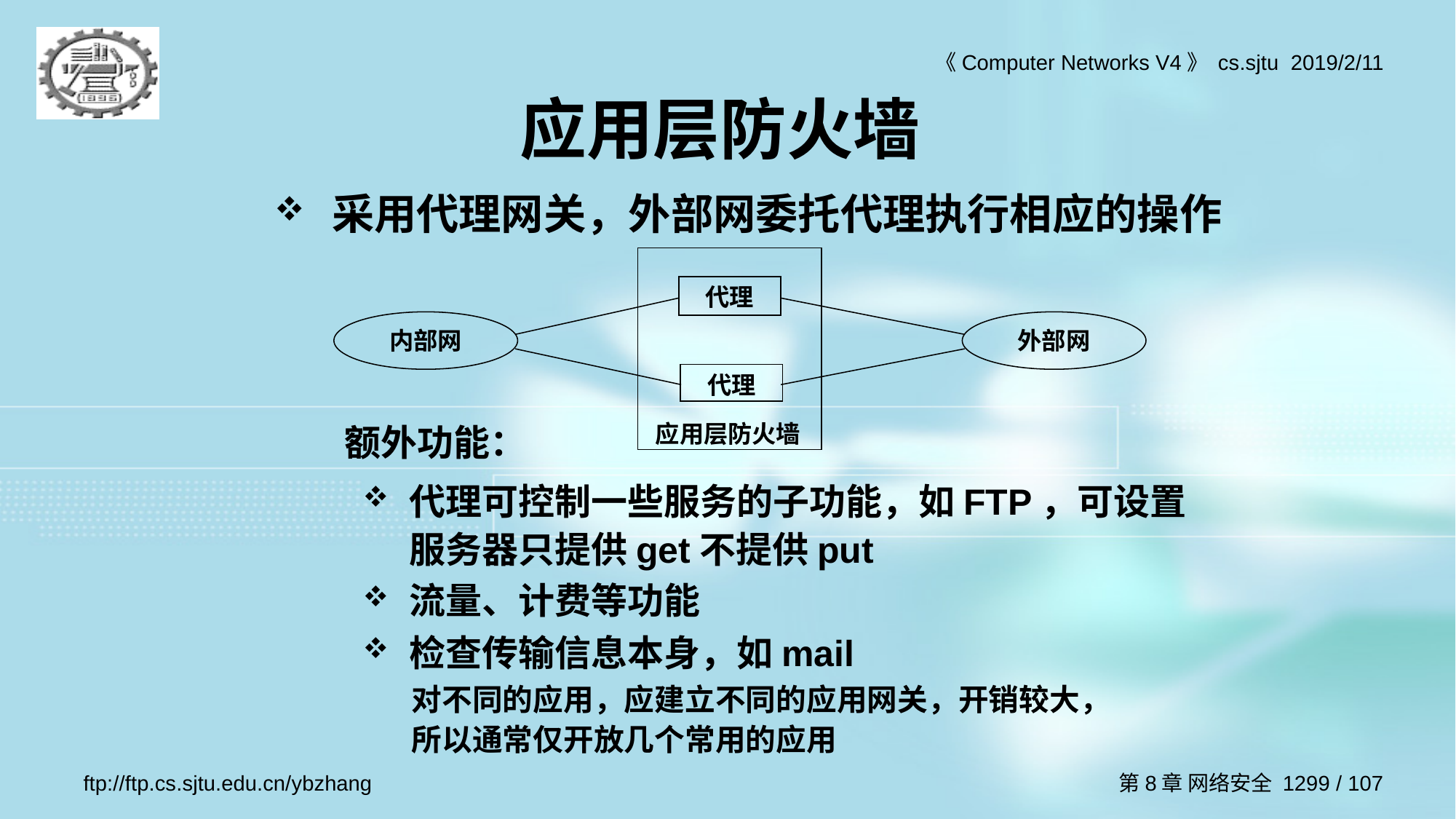

# 应用层防火墙
采用代理网关，外部网委托代理执行相应的操作

代理

内部网
外部网

代理
应用层防火墙
额外功能：
代理可控制一些服务的子功能，如FTP，可设置服务器只提供get不提供put
流量、计费等功能
检查传输信息本身，如mail
对不同的应用，应建立不同的应用网关，开销较大，所以通常仅开放几个常用的应用